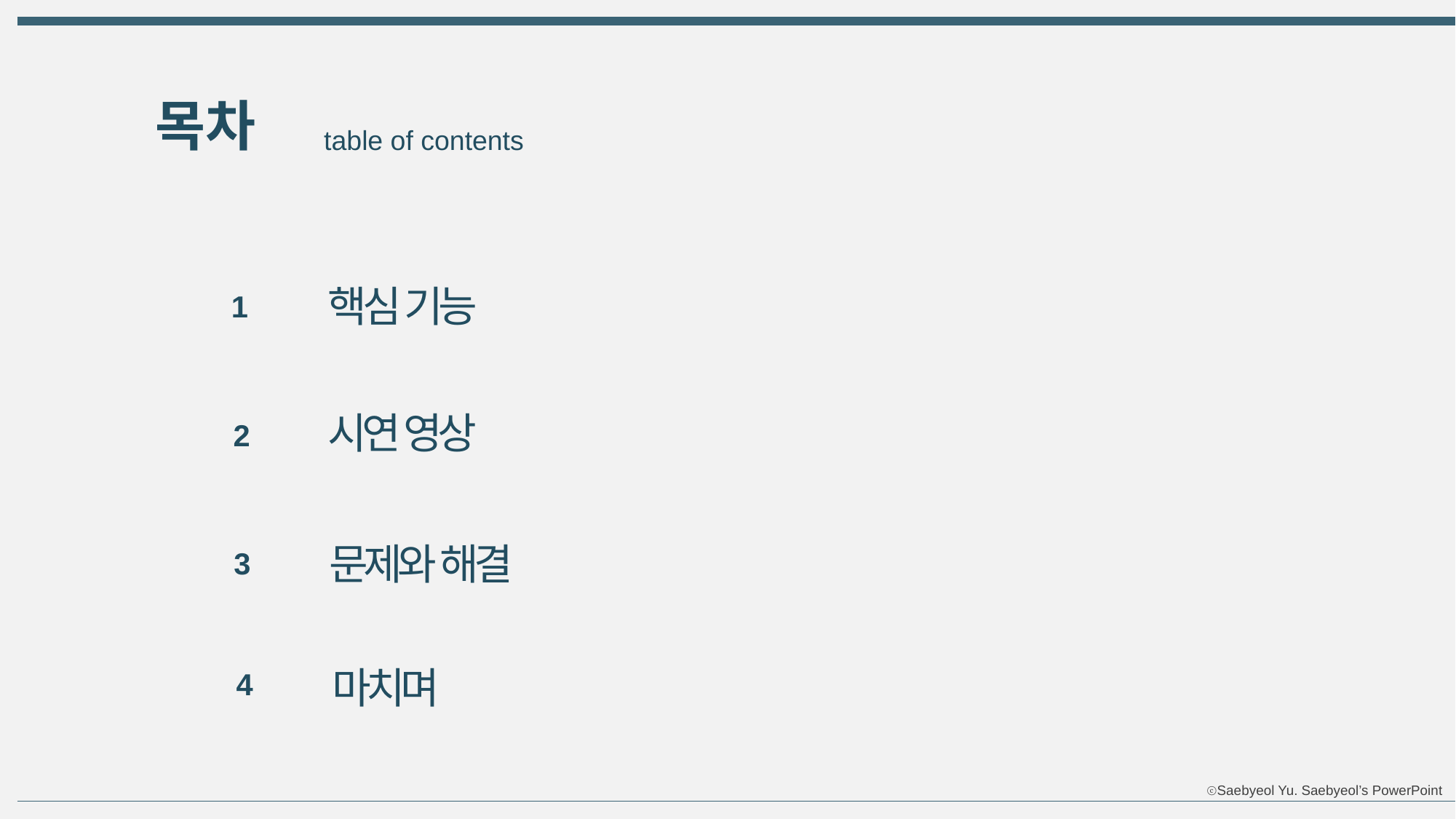

목차
table of contents
핵심 기능
1
시연 영상
2
문제와 해결
3
마치며
4